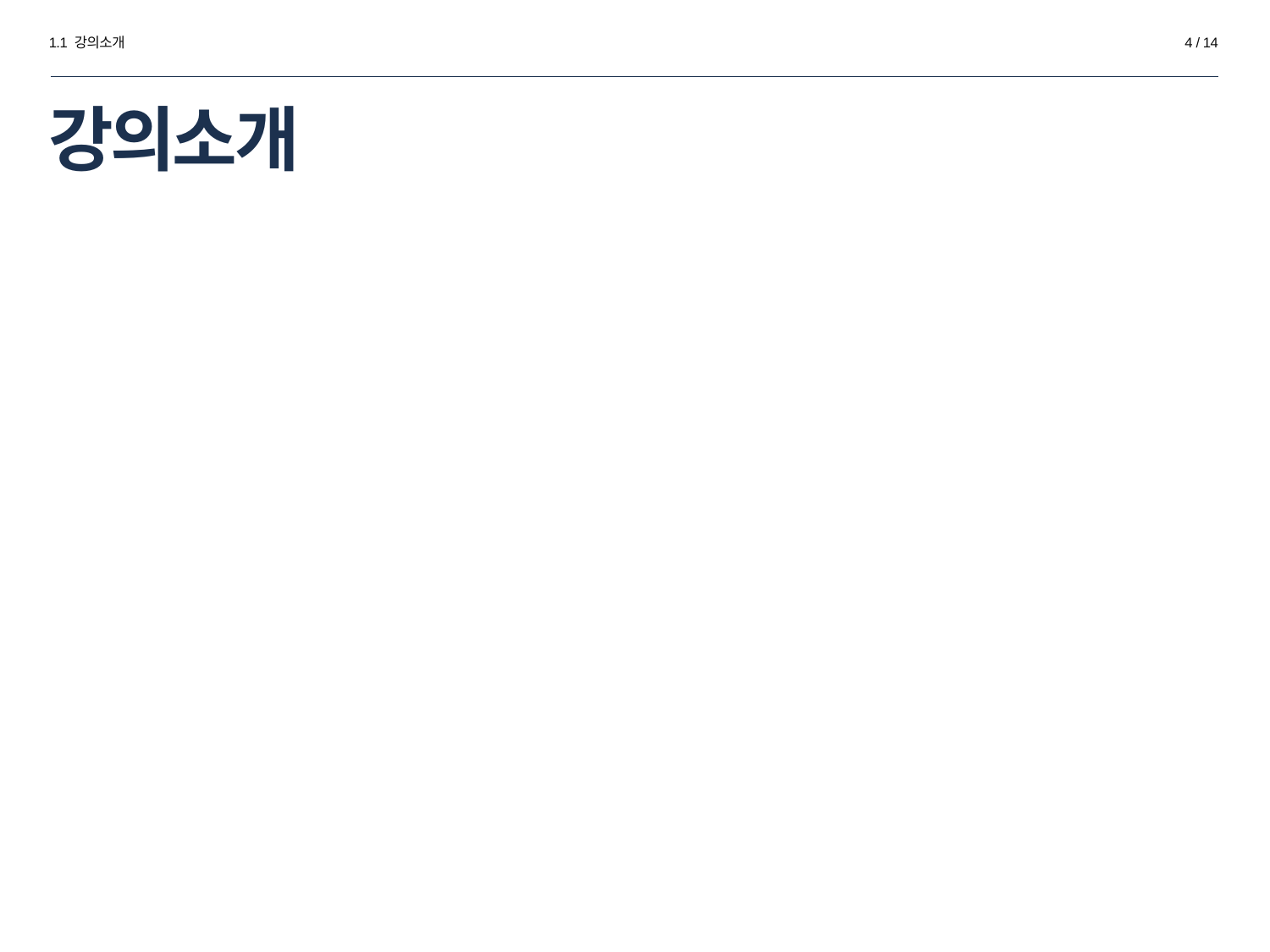

1.1 강의소개
4 / 14
# 강의소개